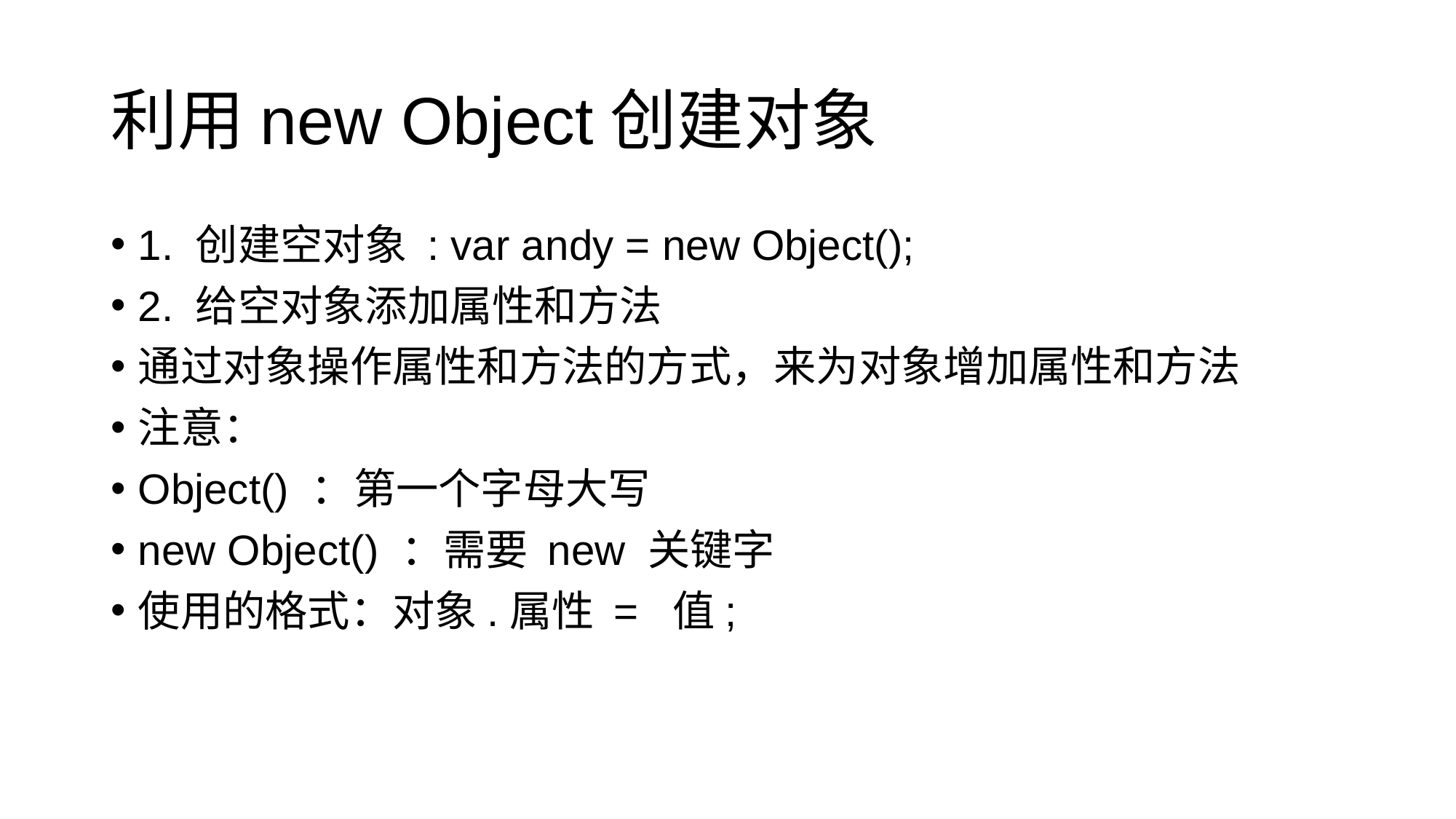

# 利用new Object创建对象
1. 创建空对象 : var andy = new Object();
2. 给空对象添加属性和方法
通过对象操作属性和方法的方式，来为对象增加属性和方法
注意：
Object() ：第一个字母大写
new Object() ：需要 new 关键字
使用的格式：对象.属性 =  值;